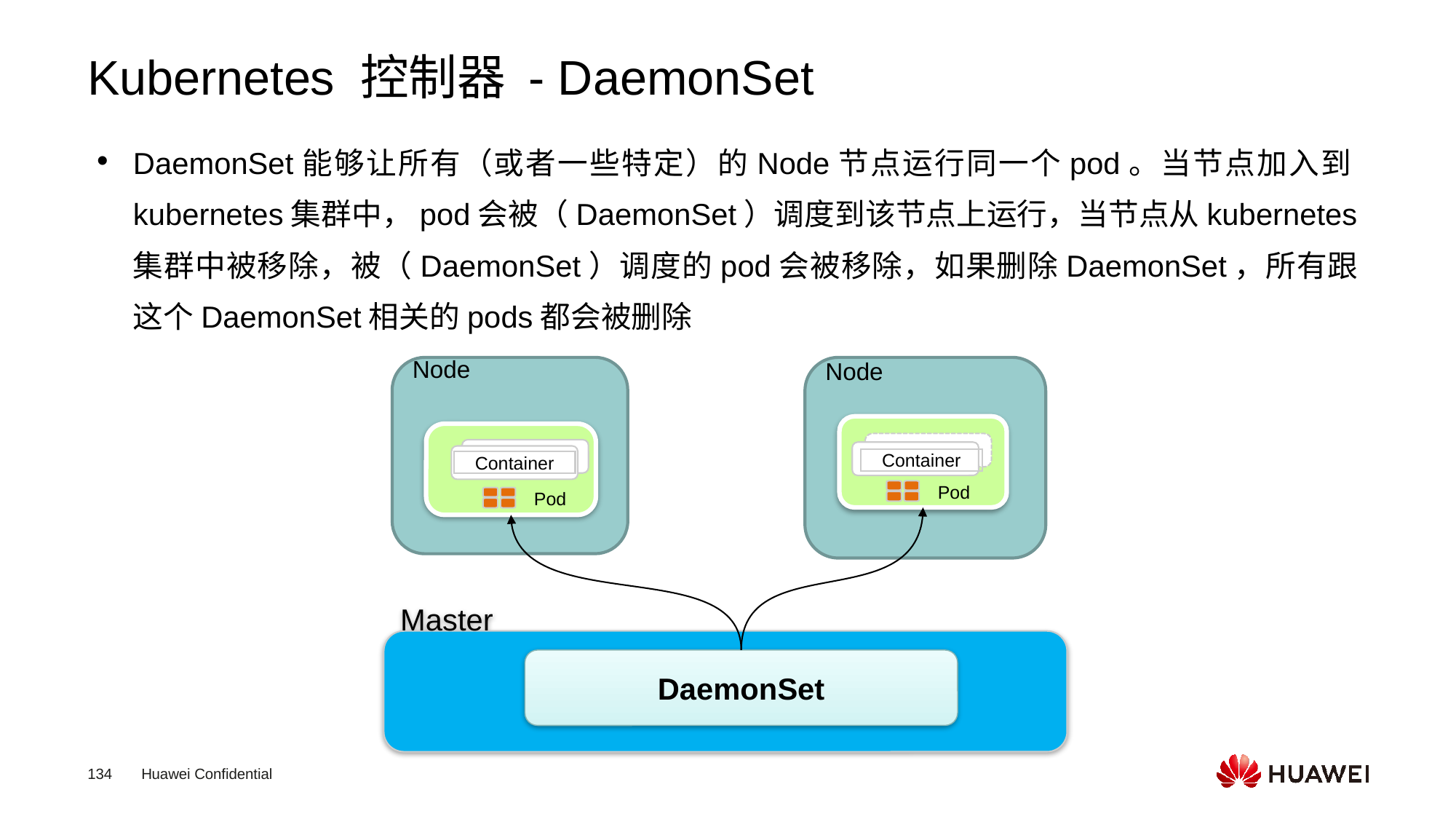

# Kubernetes 控制器 - DaemonSet
DaemonSet能够让所有（或者一些特定）的Node节点运行同一个pod。当节点加入到kubernetes集群中，pod会被（DaemonSet）调度到该节点上运行，当节点从kubernetes集群中被移除，被（DaemonSet）调度的pod会被移除，如果删除DaemonSet，所有跟这个DaemonSet相关的pods都会被删除
Node

Node

Container
Container

Pod

Pod
Master

DaemonSet